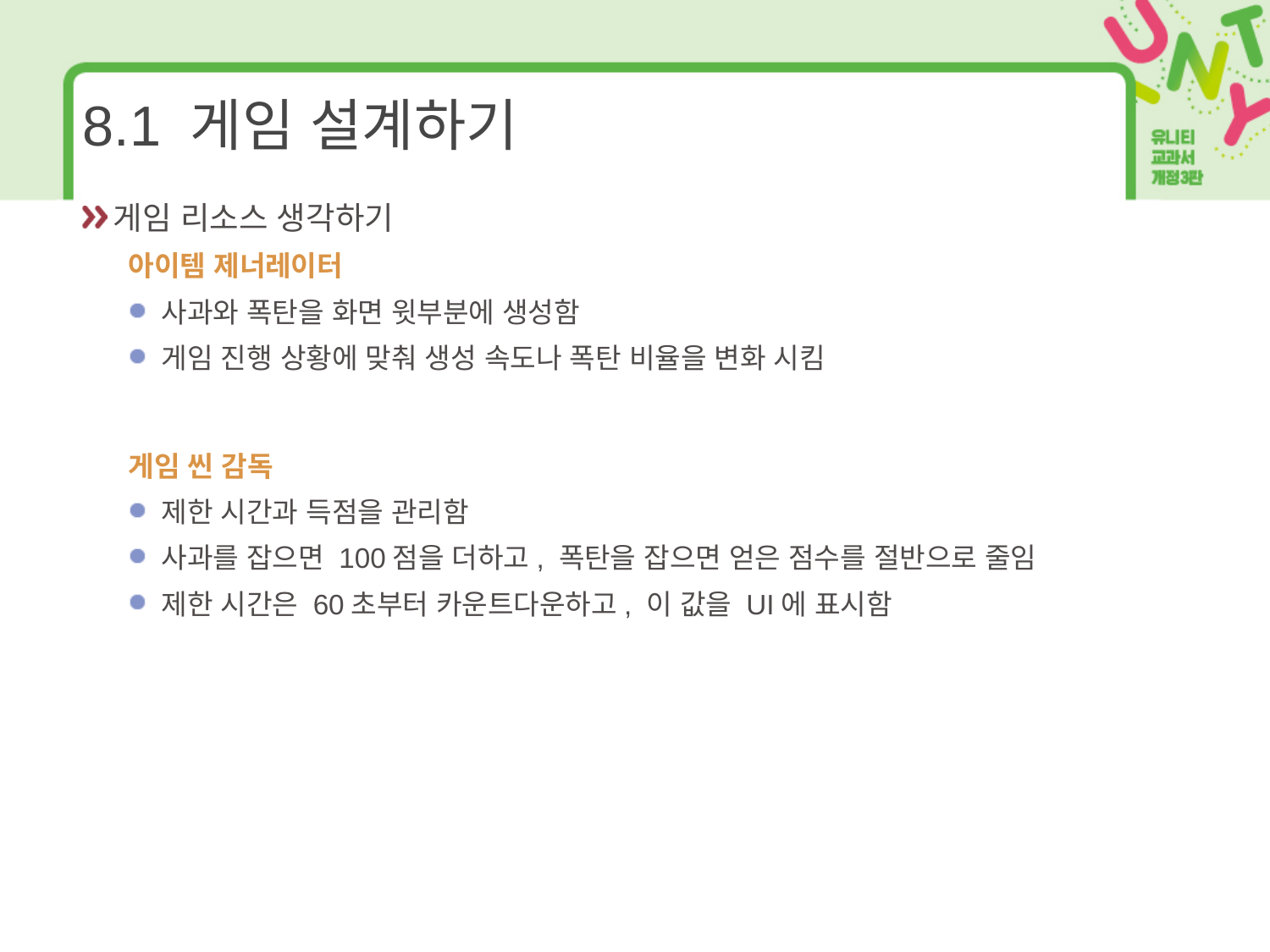

# 8.1 게임 설계하기
게임 리소스 생각하기
아이템 제너레이터
사과와 폭탄을 화면 윗부분에 생성함
게임 진행 상황에 맞춰 생성 속도나 폭탄 비율을 변화 시킴

게임 씬 감독
제한 시간과 득점을 관리함
사과를 잡으면 100점을 더하고, 폭탄을 잡으면 얻은 점수를 절반으로 줄임
제한 시간은 60초부터 카운트다운하고, 이 값을 UI에 표시함